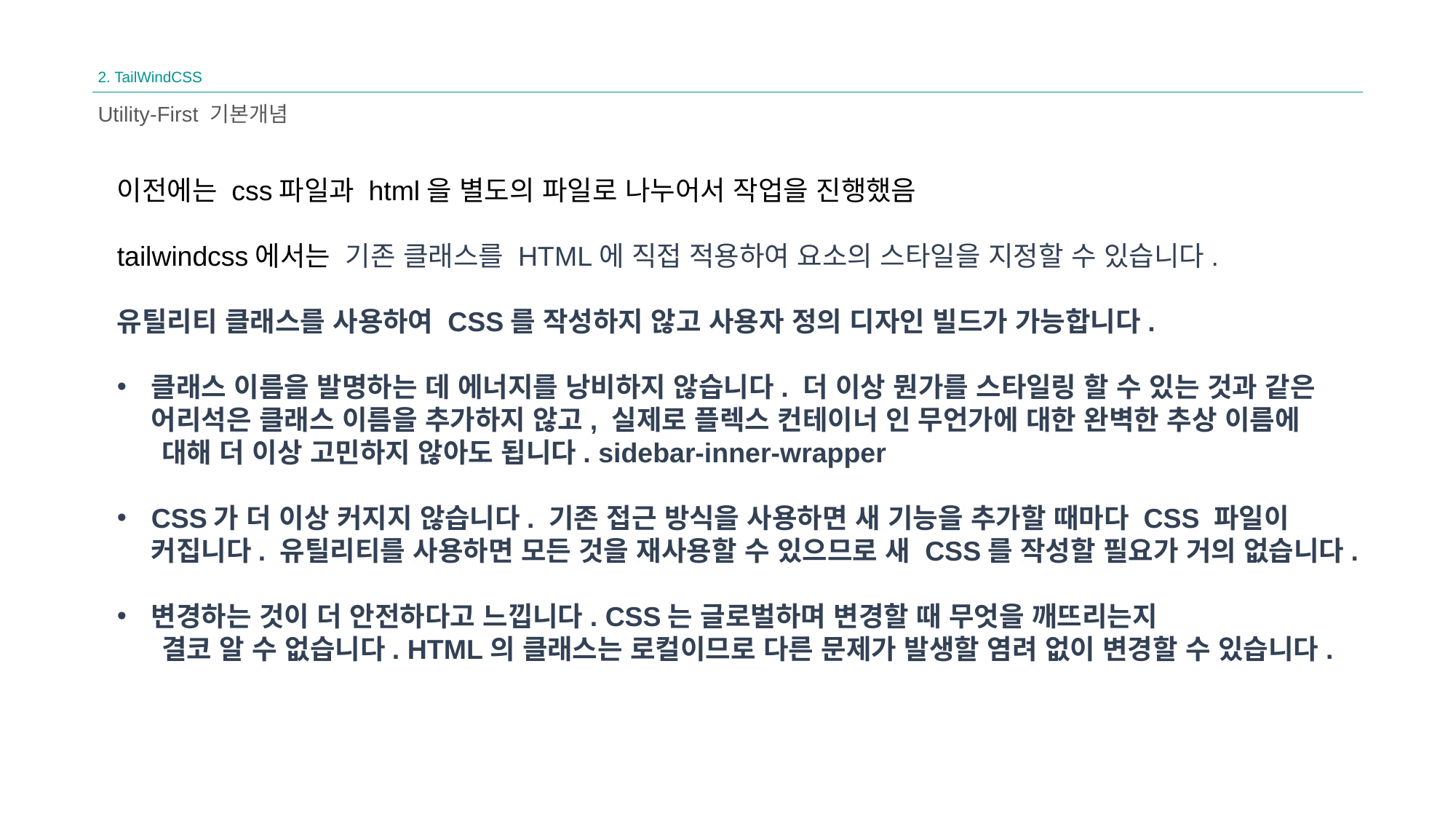

2. TailWindCSS

Utility-First 기본개념
이전에는 css파일과 html을 별도의 파일로 나누어서 작업을 진행했음

tailwindcss에서는  기존 클래스를 HTML에 직접 적용하여 요소의 스타일을 지정할 수 있습니다.

유틸리티 클래스를 사용하여 CSS를 작성하지 않고 사용자 정의 디자인 빌드가 가능합니다.

클래스 이름을 발명하는 데 에너지를 낭비하지 않습니다. 더 이상 뭔가를 스타일링 할 수 있는 것과 같은 어리석은 클래스 이름을 추가하지 않고, 실제로 플렉스 컨테이너 인 무언가에 대한 완벽한 추상 이름에
     대해 더 이상 고민하지 않아도 됩니다. sidebar-inner-wrapper

CSS가 더 이상 커지지 않습니다. 기존 접근 방식을 사용하면 새 기능을 추가할 때마다 CSS 파일이 커집니다. 유틸리티를 사용하면 모든 것을 재사용할 수 있으므로 새 CSS를 작성할 필요가 거의 없습니다.

변경하는 것이 더 안전하다고 느낍니다. CSS는 글로벌하며 변경할 때 무엇을 깨뜨리는지
     결코 알 수 없습니다. HTML의 클래스는 로컬이므로 다른 문제가 발생할 염려 없이 변경할 수 있습니다.